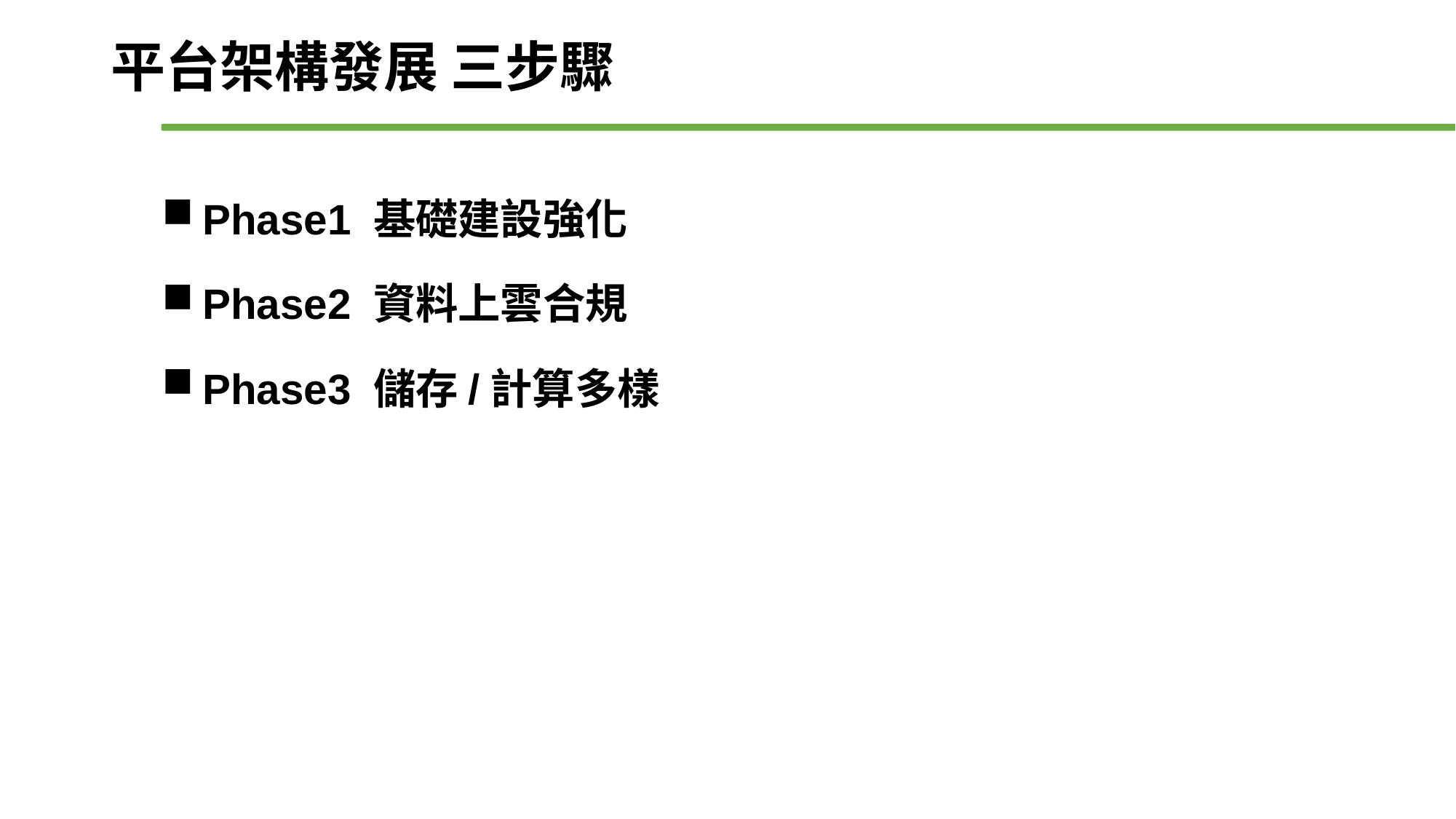

# 平台架構發展 三步驟

Phase1 基礎建設強化
Phase2 資料上雲合規
Phase3 儲存/計算多樣